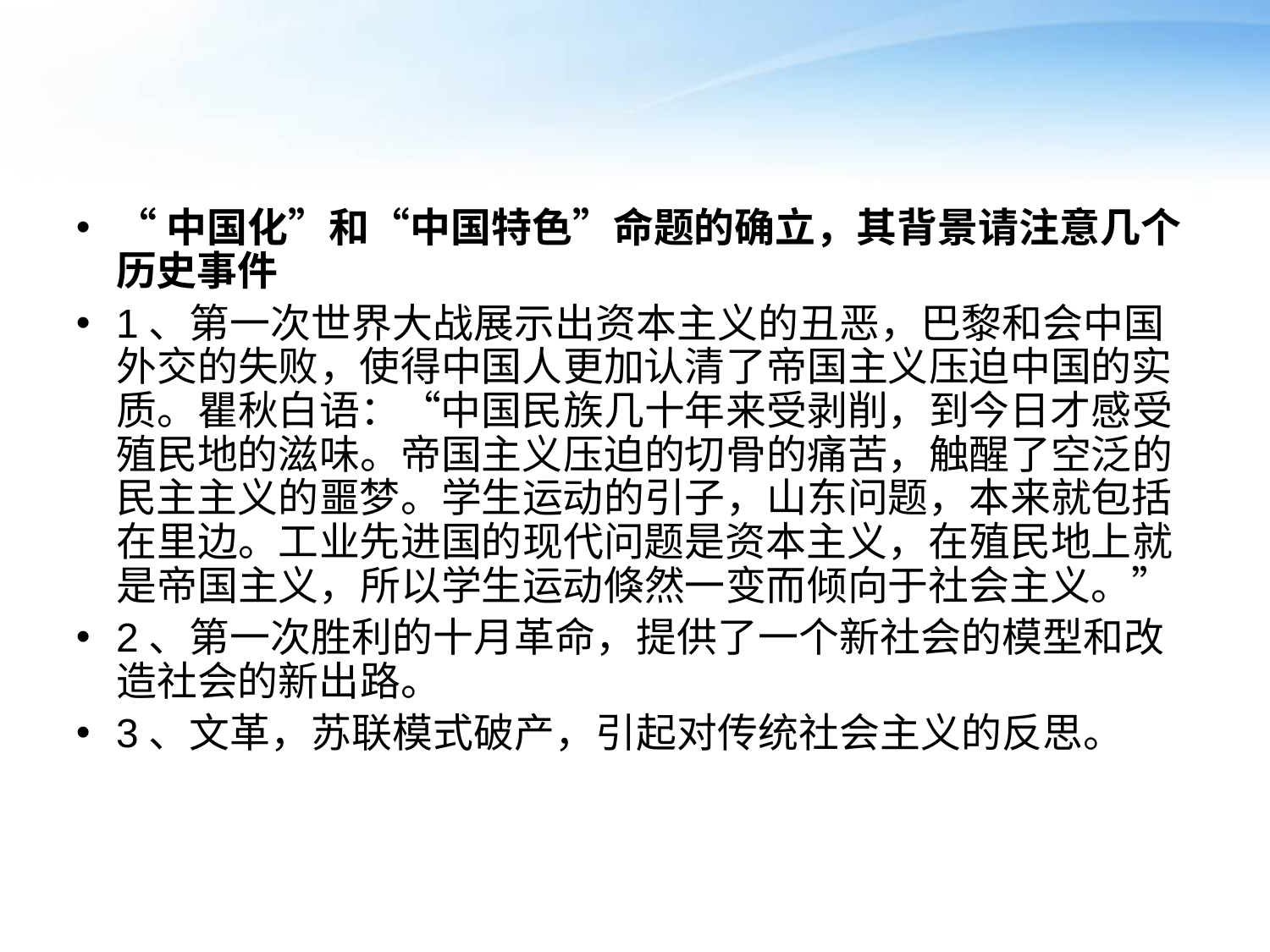

#
“中国化”和“中国特色”命题的确立，其背景请注意几个历史事件
1、第一次世界大战展示出资本主义的丑恶，巴黎和会中国外交的失败，使得中国人更加认清了帝国主义压迫中国的实质。瞿秋白语：“中国民族几十年来受剥削，到今日才感受殖民地的滋味。帝国主义压迫的切骨的痛苦，触醒了空泛的民主主义的噩梦。学生运动的引子，山东问题，本来就包括在里边。工业先进国的现代问题是资本主义，在殖民地上就是帝国主义，所以学生运动倏然一变而倾向于社会主义。”
2、第一次胜利的十月革命，提供了一个新社会的模型和改造社会的新出路。
3、文革，苏联模式破产，引起对传统社会主义的反思。